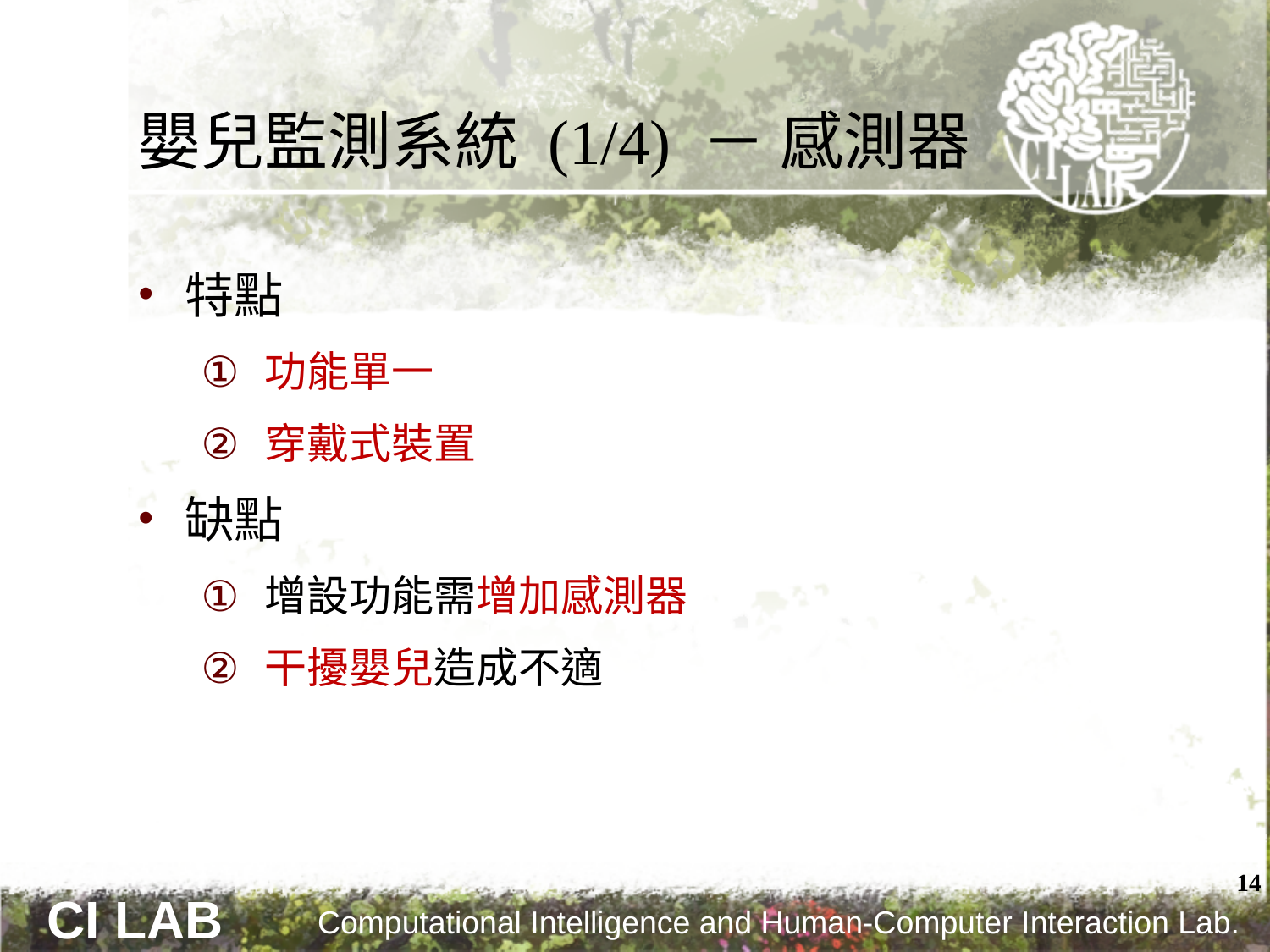

# 嬰兒監測系統 (1/4) － 感測器
特點
功能單一
穿戴式裝置
缺點
增設功能需增加感測器
干擾嬰兒造成不適
14